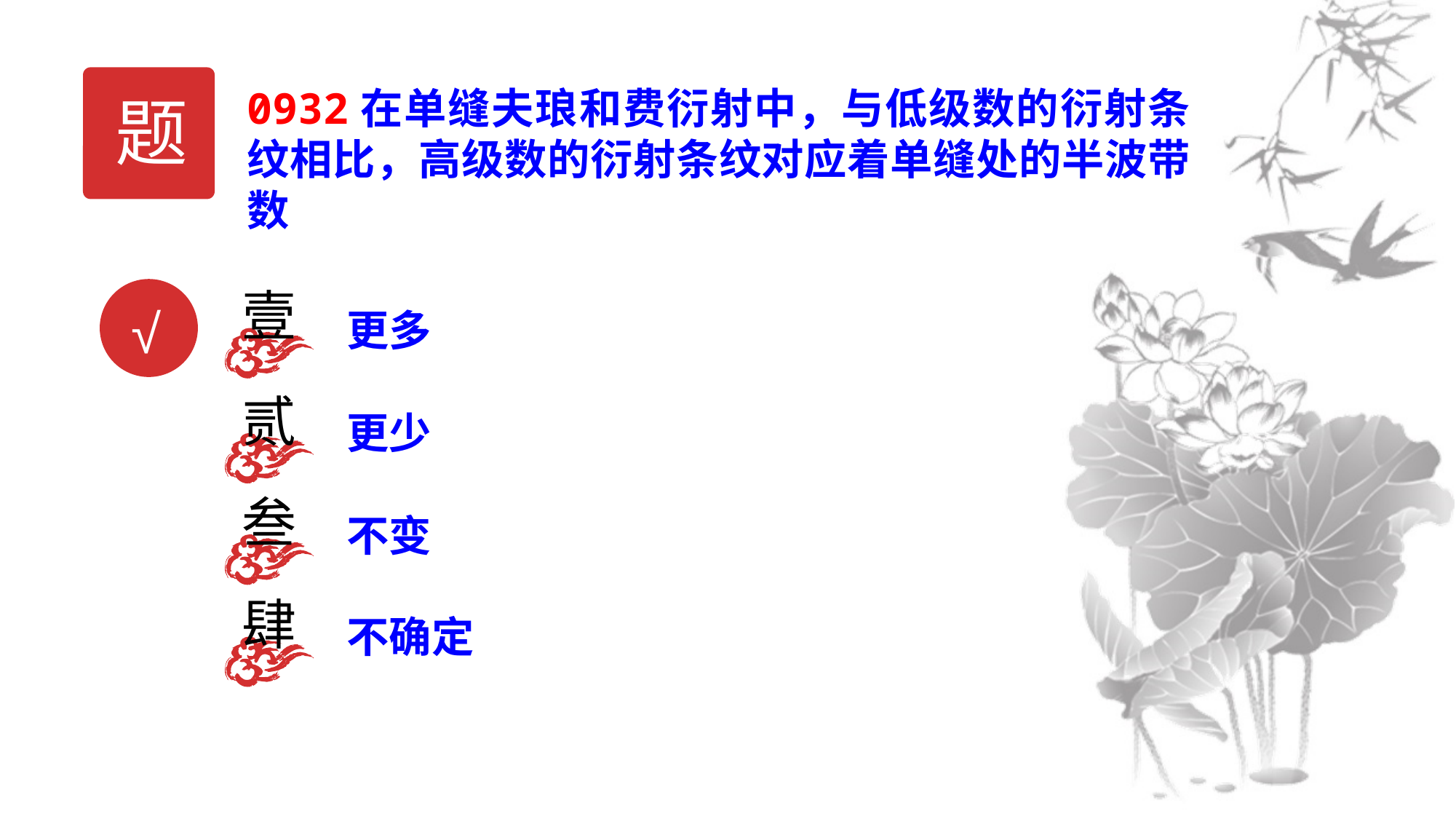

题
0932在单缝夫琅和费衍射中，与低级数的衍射条纹相比，高级数的衍射条纹对应着单缝处的半波带数
壹

更多

√
贰

更少
叁

不变
肆

不确定